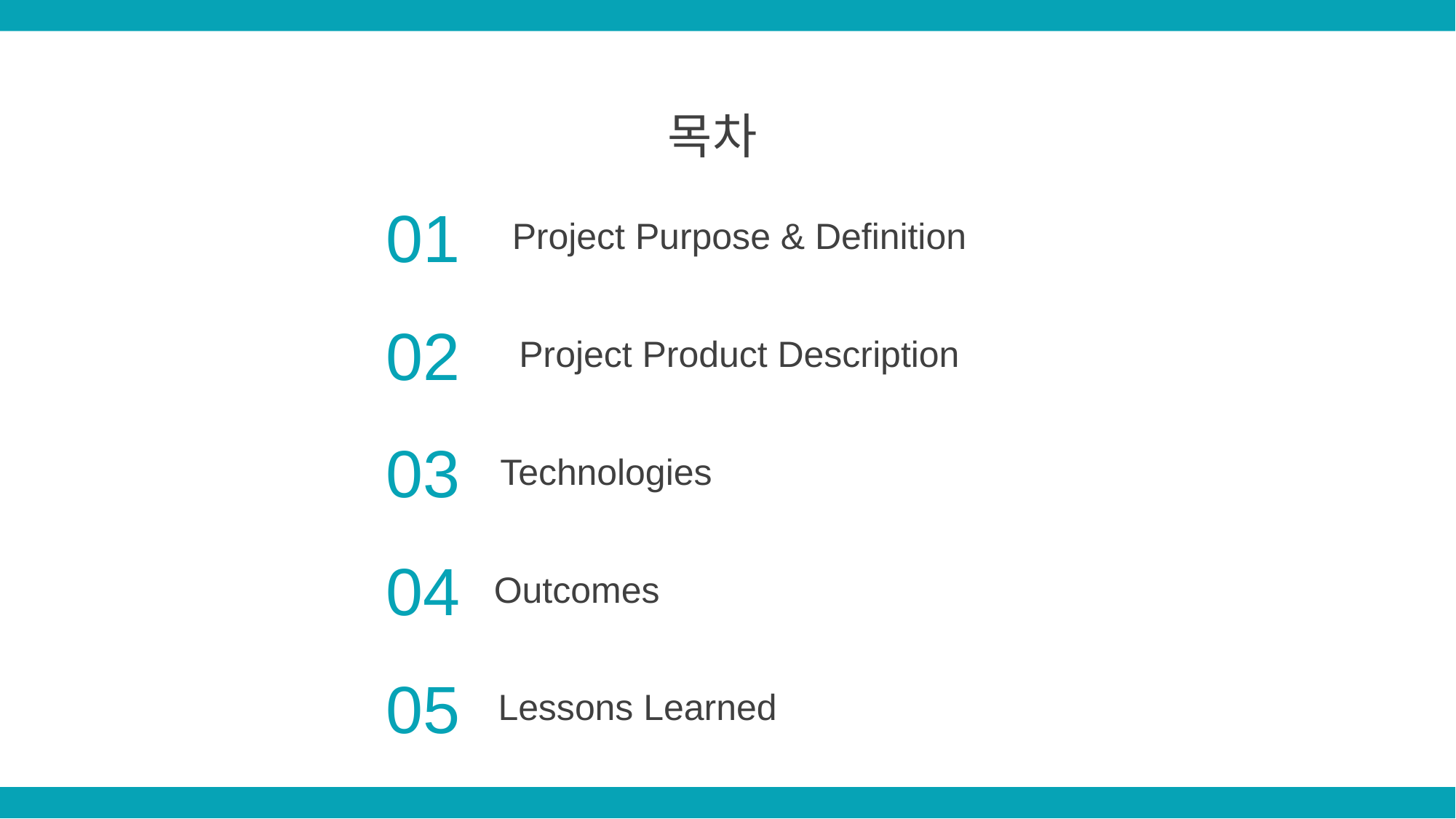

목차
01
Project Purpose & Definition
02
Project Product Description
03
Technologies
04
Outcomes
05
Lessons Learned